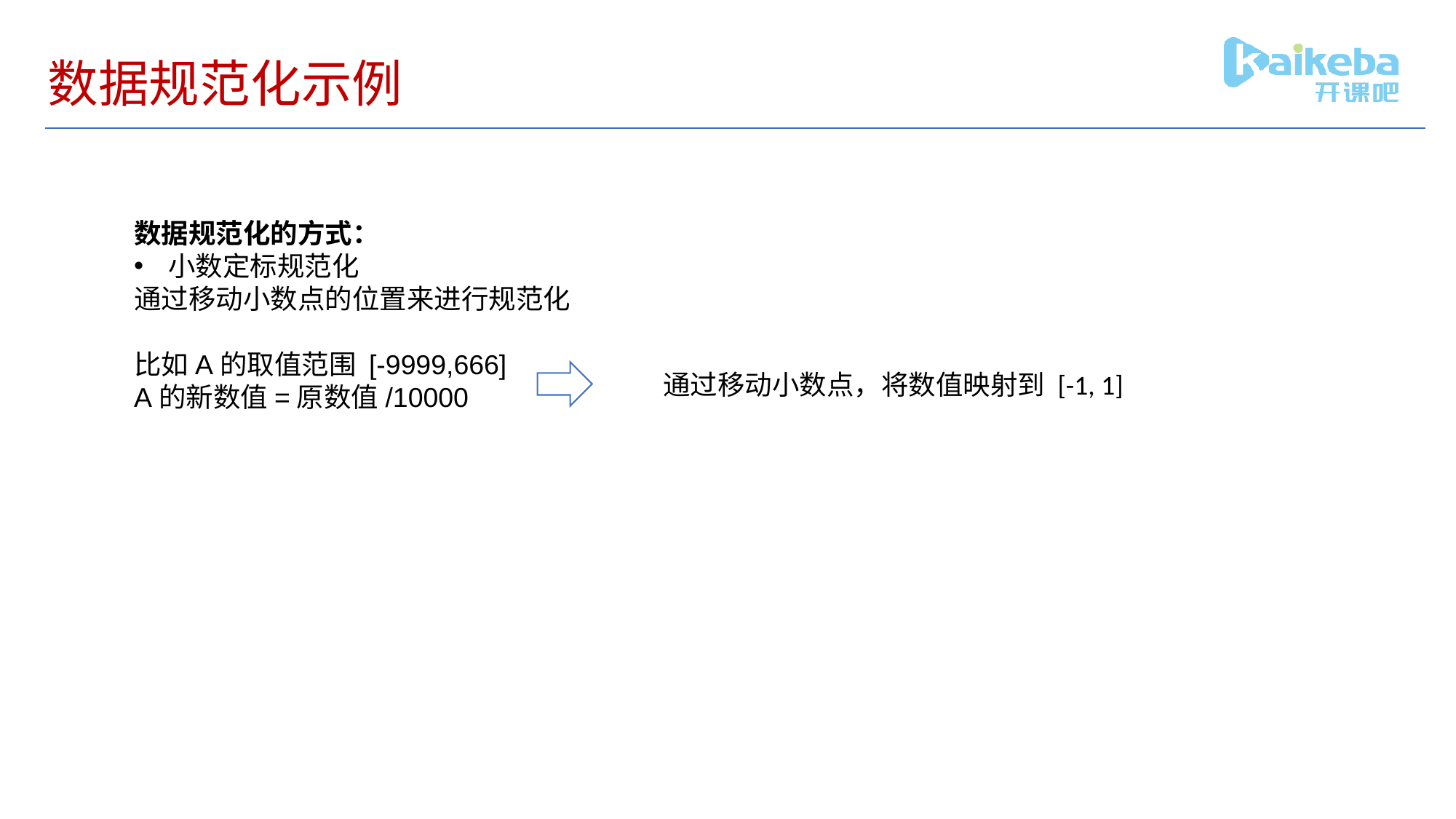

# 数据规范化示例
数据规范化的方式：
小数定标规范化
通过移动小数点的位置来进行规范化

比如A的取值范围 [-9999,666]
A的新数值=原数值/10000

通过移动小数点，将数值映射到 [-1, 1]